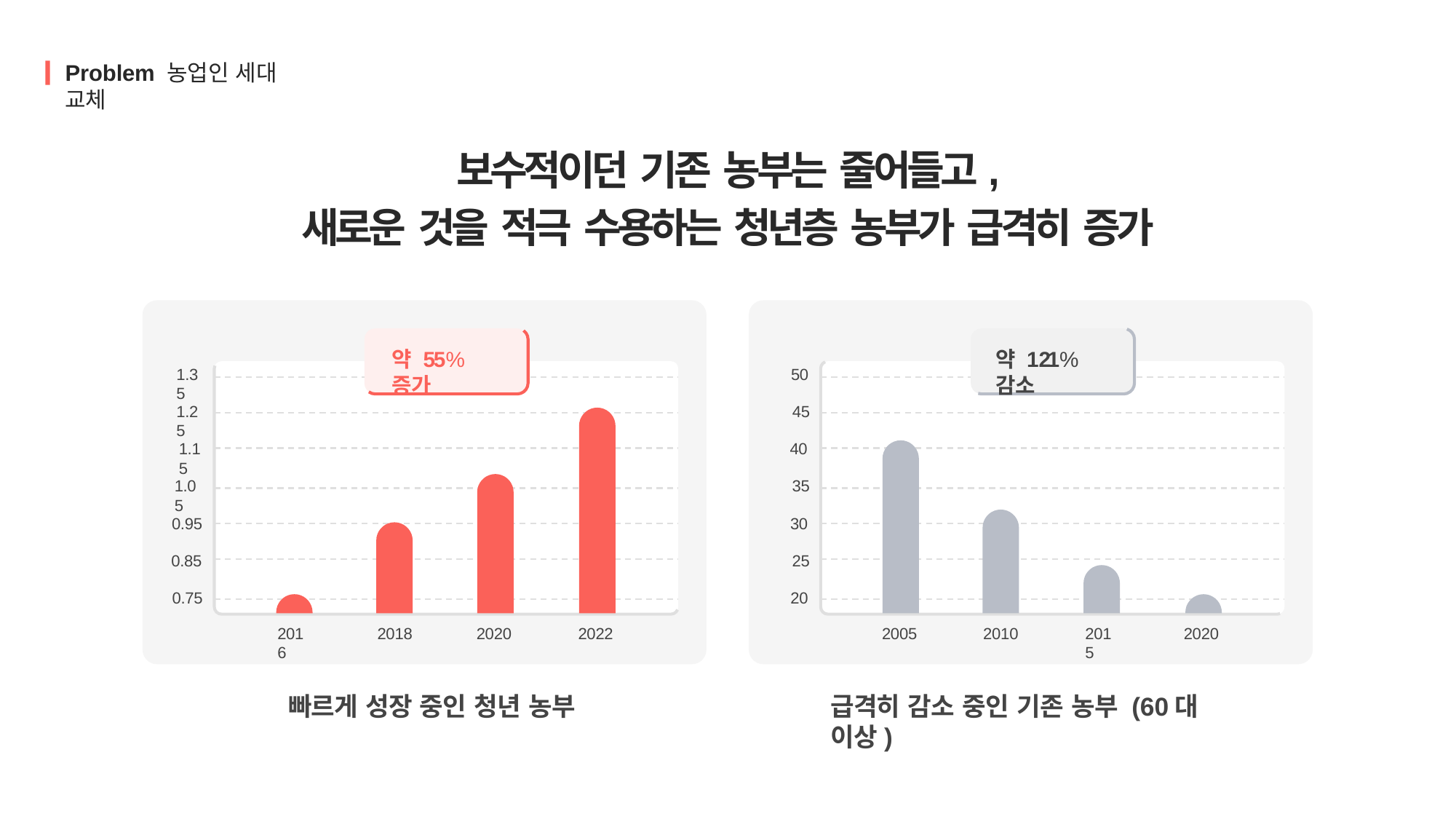

Problem	농업인 세대 교체

# 보수적이던 기존 농부는 줄어들고,
새로운 것을 적극 수용하는 청년층 농부가 급격히 증가

약 55% 증가
약 121% 감소
1.35
50
1.25
45
1.15
40
1.05
35
0.95
30
0.85
25
0.75
20
2016
2018
2020
2022
2005
2010
2015
2020
빠르게 성장 중인 청년 농부
급격히 감소 중인 기존 농부 (60대 이상)